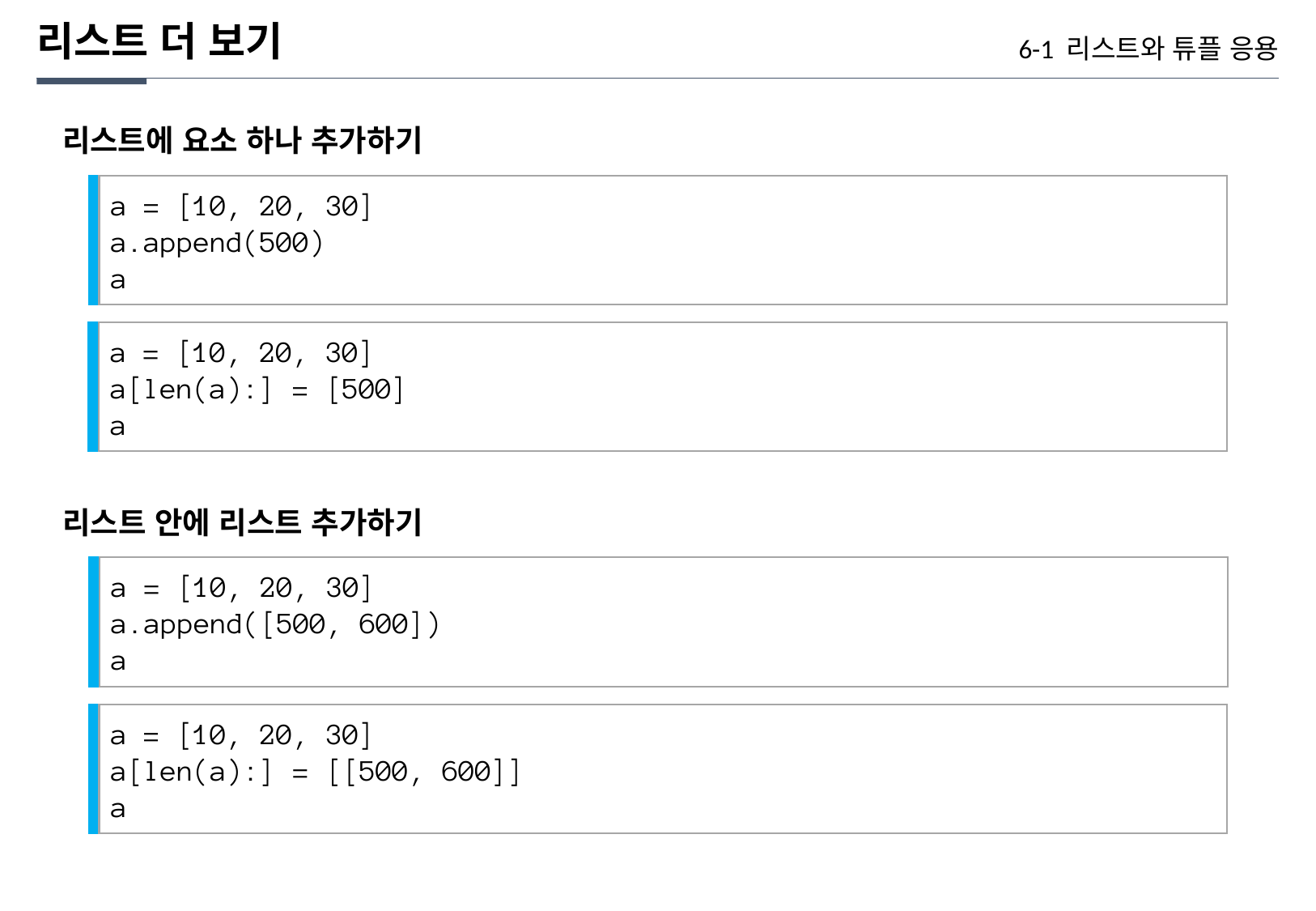

리스트 더 보기
6-1 리스트와 튜플 응용
리스트에 요소 하나 추가하기

a = [10, 20, 30]
a.append(500)
a

a = [10, 20, 30]
a[len(a):] = [500]
a
리스트 안에 리스트 추가하기

a = [10, 20, 30]
a.append([500, 600])
a

a = [10, 20, 30]
a[len(a):] = [[500, 600]]
a